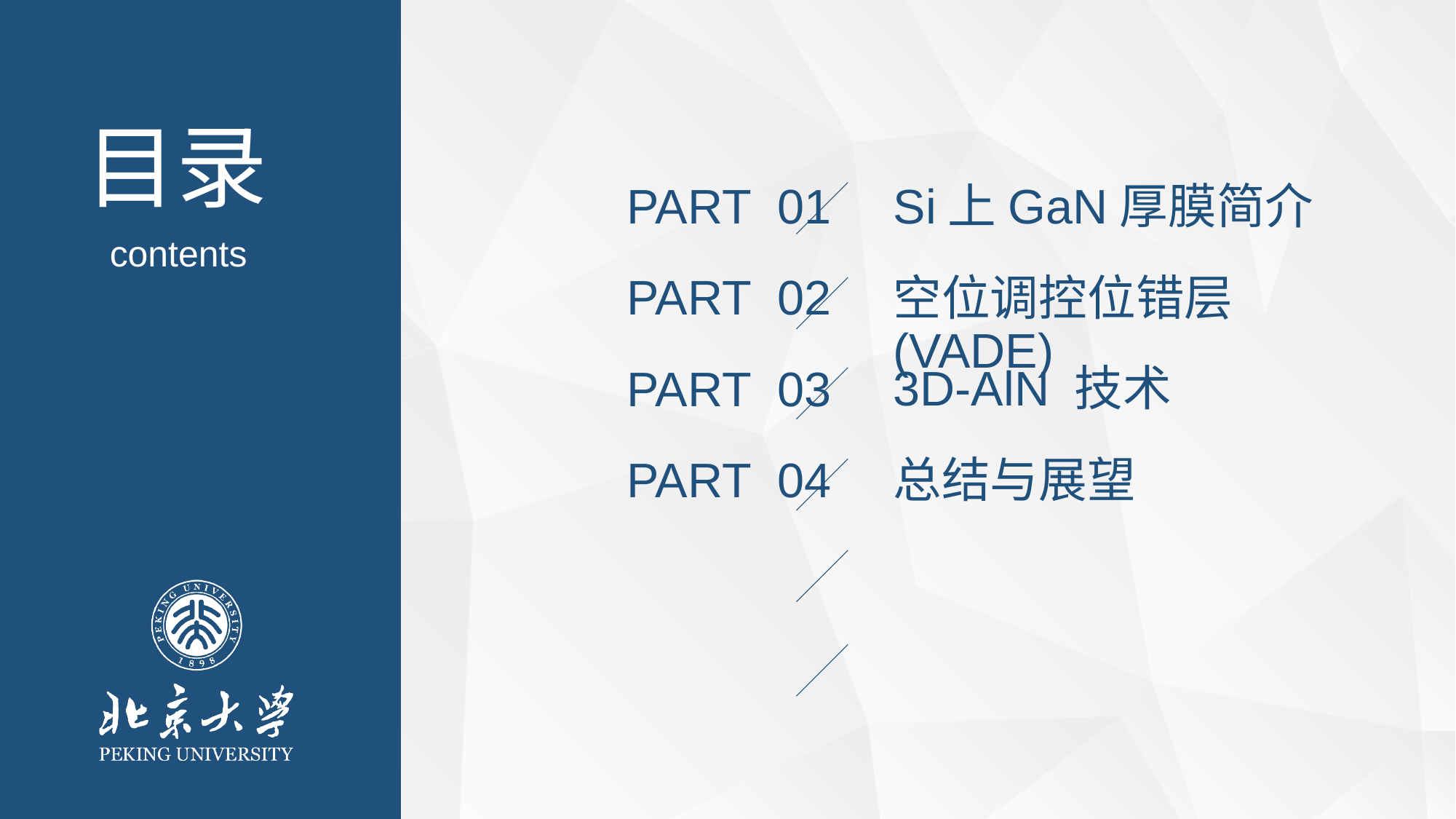

PART  01
Si上GaN厚膜简介
PART  02
空位调控位错层(VADE)
3D-AlN 技术
PART  03

PART  04

总结与展望